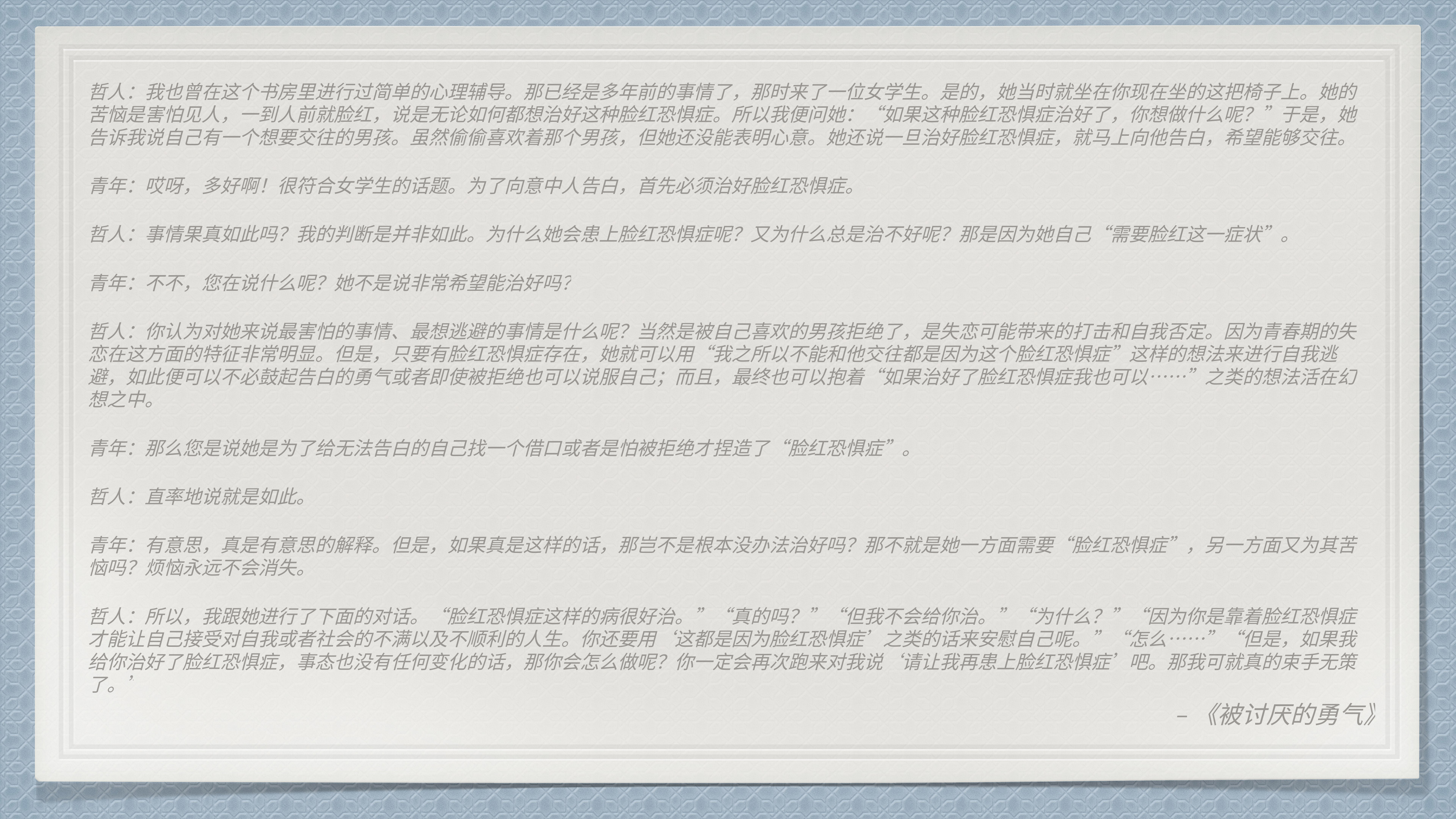

哲人：我也曾在这个书房里进行过简单的心理辅导。那已经是多年前的事情了，那时来了一位女学生。是的，她当时就坐在你现在坐的这把椅子上。她的苦恼是害怕见人，一到人前就脸红，说是无论如何都想治好这种脸红恐惧症。所以我便问她：​“如果这种脸红恐惧症治好了，你想做什么呢？​”于是，她告诉我说自己有一个想要交往的男孩。虽然偷偷喜欢着那个男孩，但她还没能表明心意。她还说一旦治好脸红恐惧症，就马上向他告白，希望能够交往。
青年：哎呀，多好啊！很符合女学生的话题。为了向意中人告白，首先必须治好脸红恐惧症。
哲人：事情果真如此吗？我的判断是并非如此。为什么她会患上脸红恐惧症呢？又为什么总是治不好呢？那是因为她自己“需要脸红这一症状”​。
青年：不不，您在说什么呢？她不是说非常希望能治好吗？
哲人：你认为对她来说最害怕的事情、最想逃避的事情是什么呢？当然是被自己喜欢的男孩拒绝了，是失恋可能带来的打击和自我否定。因为青春期的失恋在这方面的特征非常明显。但是，只要有脸红恐惧症存在，她就可以用“我之所以不能和他交往都是因为这个脸红恐惧症”这样的想法来进行自我逃避，如此便可以不必鼓起告白的勇气或者即使被拒绝也可以说服自己；而且，最终也可以抱着“如果治好了脸红恐惧症我也可以……”之类的想法活在幻想之中。
青年：那么您是说她是为了给无法告白的自己找一个借口或者是怕被拒绝才捏造了“脸红恐惧症”​。
哲人：直率地说就是如此。
青年：有意思，真是有意思的解释。但是，如果真是这样的话，那岂不是根本没办法治好吗？那不就是她一方面需要“脸红恐惧症”​，另一方面又为其苦恼吗？烦恼永远不会消失。
哲人：所以，我跟她进行了下面的对话。“脸红恐惧症这样的病很好治。​”“真的吗？​”“但我不会给你治。​”“为什么？​”“因为你是靠着脸红恐惧症才能让自己接受对自我或者社会的不满以及不顺利的人生。你还要用‘这都是因为脸红恐惧症’之类的话来安慰自己呢。​”“怎么……”“但是，如果我给你治好了脸红恐惧症，事态也没有任何变化的话，那你会怎么做呢？你一定会再次跑来对我说‘请让我再患上脸红恐惧症’吧。那我可就真的束手无策了。​”
–《被讨厌的勇气》